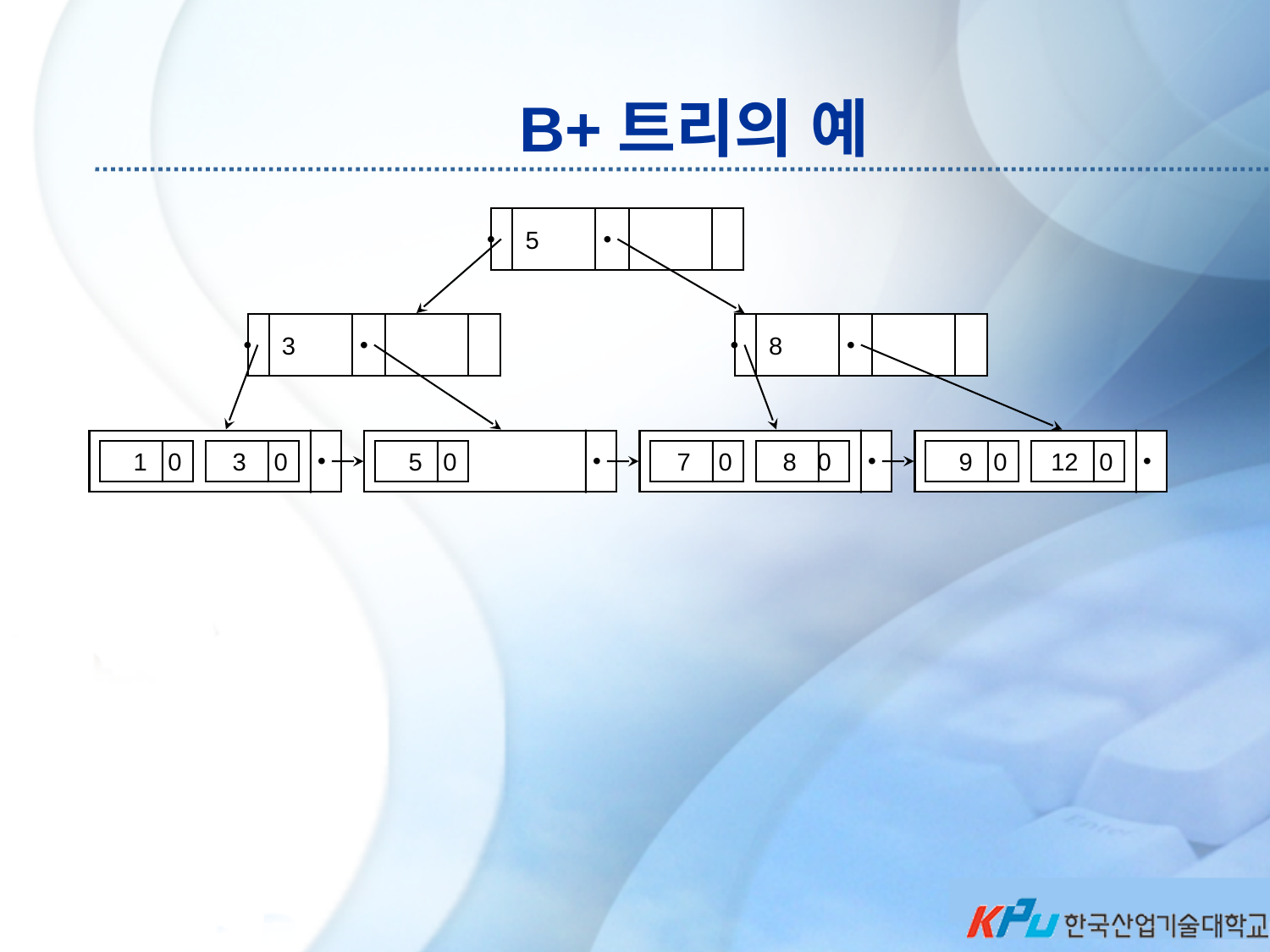

B+트리의 예

5

3

8

   1   0
  3    0
   5   0
  7    0
  8   0
   9   0
 12   0